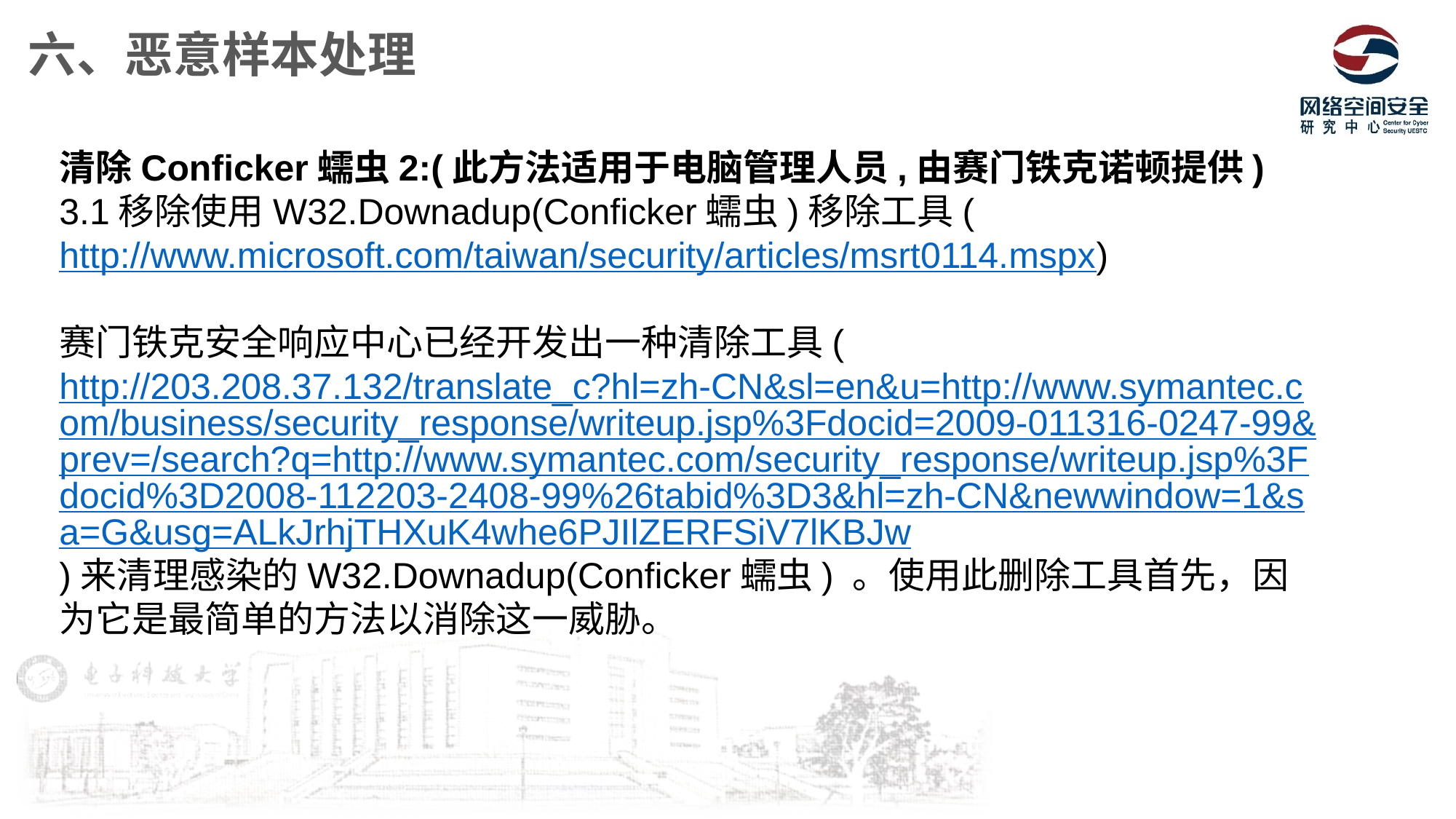

六、恶意样本处理
清除Conficker蠕虫2:(此方法适用于电脑管理人员,由赛门铁克诺顿提供)
3.1移除使用W32.Downadup(Conficker蠕虫)移除工具(http://www.microsoft.com/taiwan/security/articles/msrt0114.mspx)

赛门铁克安全响应中心已经开发出一种清除工具(http://203.208.37.132/translate_c?hl=zh-CN&sl=en&u=http://www.symantec.com/business/security_response/writeup.jsp%3Fdocid=2009-011316-0247-99&prev=/search?q=http://www.symantec.com/security_response/writeup.jsp%3Fdocid%3D2008-112203-2408-99%26tabid%3D3&hl=zh-CN&newwindow=1&sa=G&usg=ALkJrhjTHXuK4whe6PJIlZERFSiV7lKBJw)来清理感染的W32.Downadup(Conficker蠕虫) 。使用此删除工具首先，因为它是最简单的方法以消除这一威胁。